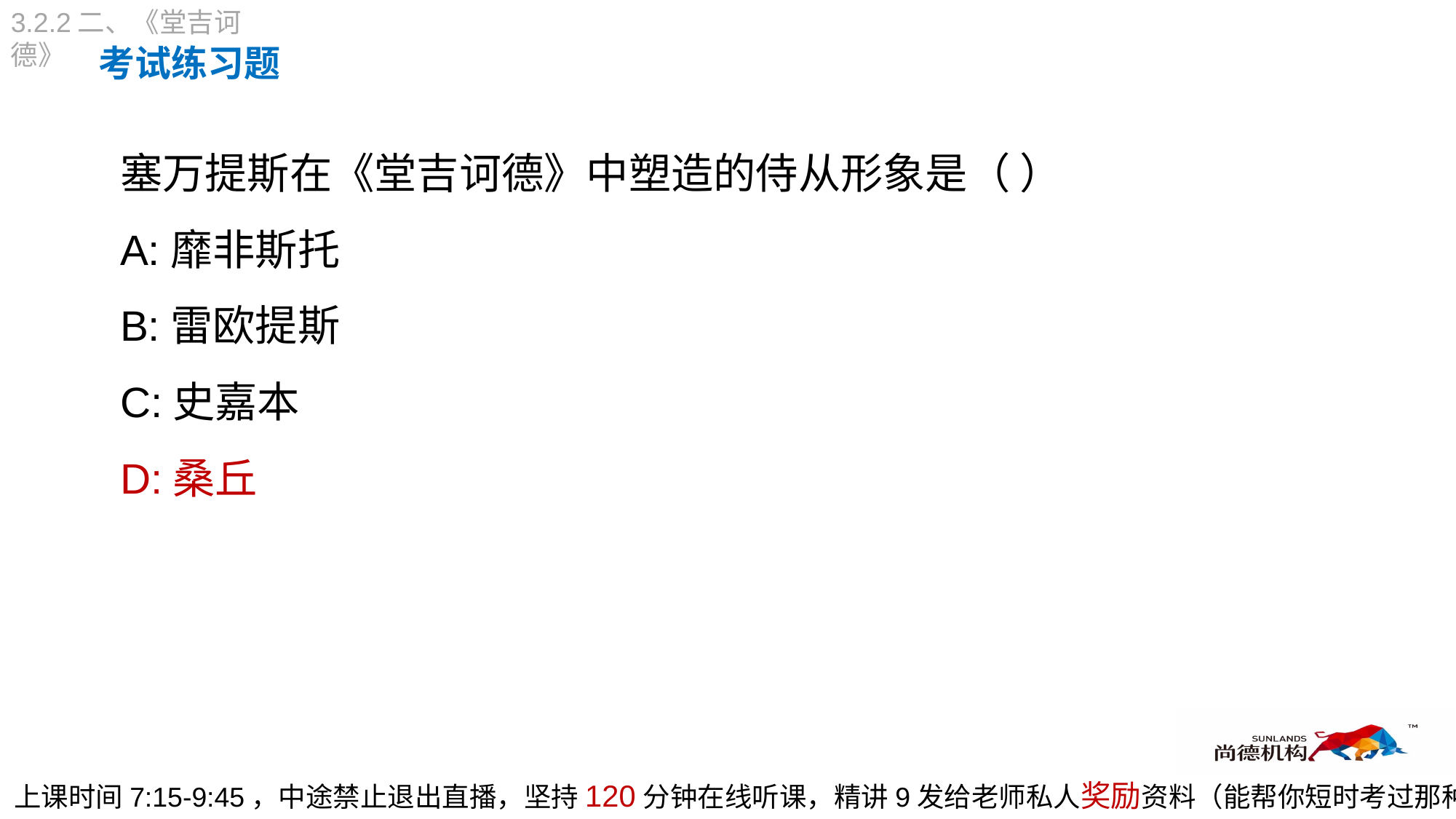

3.2.2二、《堂吉诃德》
考试练习题
塞万提斯在《堂吉诃德》中塑造的侍从形象是（ ）
A:靡非斯托
B:雷欧提斯
C:史嘉本
D:桑丘